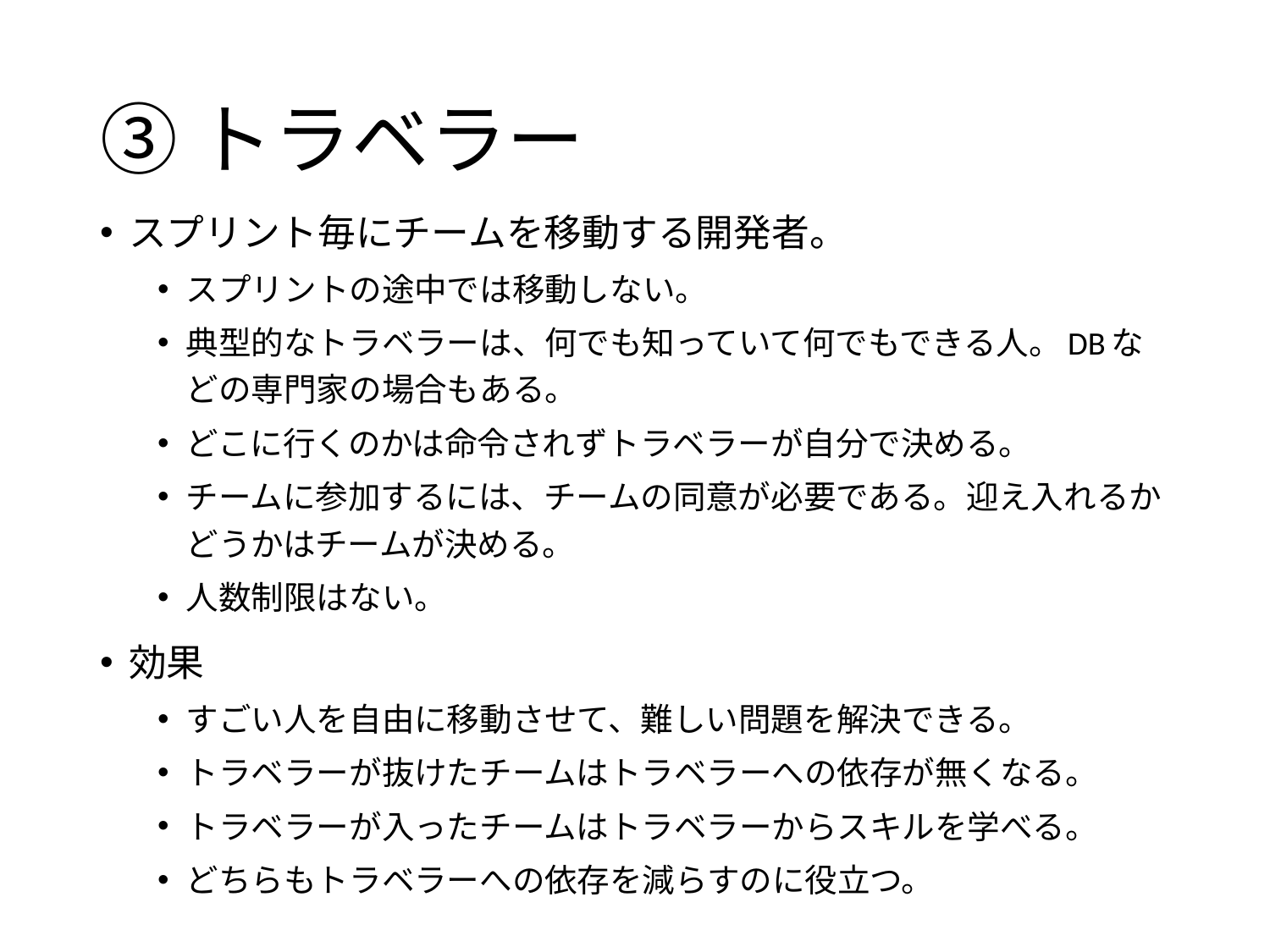

# ③トラベラー
スプリント毎にチームを移動する開発者。
スプリントの途中では移動しない。
典型的なトラベラーは、何でも知っていて何でもできる人。DBなどの専門家の場合もある。
どこに行くのかは命令されずトラベラーが自分で決める。
チームに参加するには、チームの同意が必要である。迎え入れるかどうかはチームが決める。
人数制限はない。
効果
すごい人を自由に移動させて、難しい問題を解決できる。
トラベラーが抜けたチームはトラベラーへの依存が無くなる。
トラベラーが入ったチームはトラベラーからスキルを学べる。
どちらもトラベラーへの依存を減らすのに役立つ。